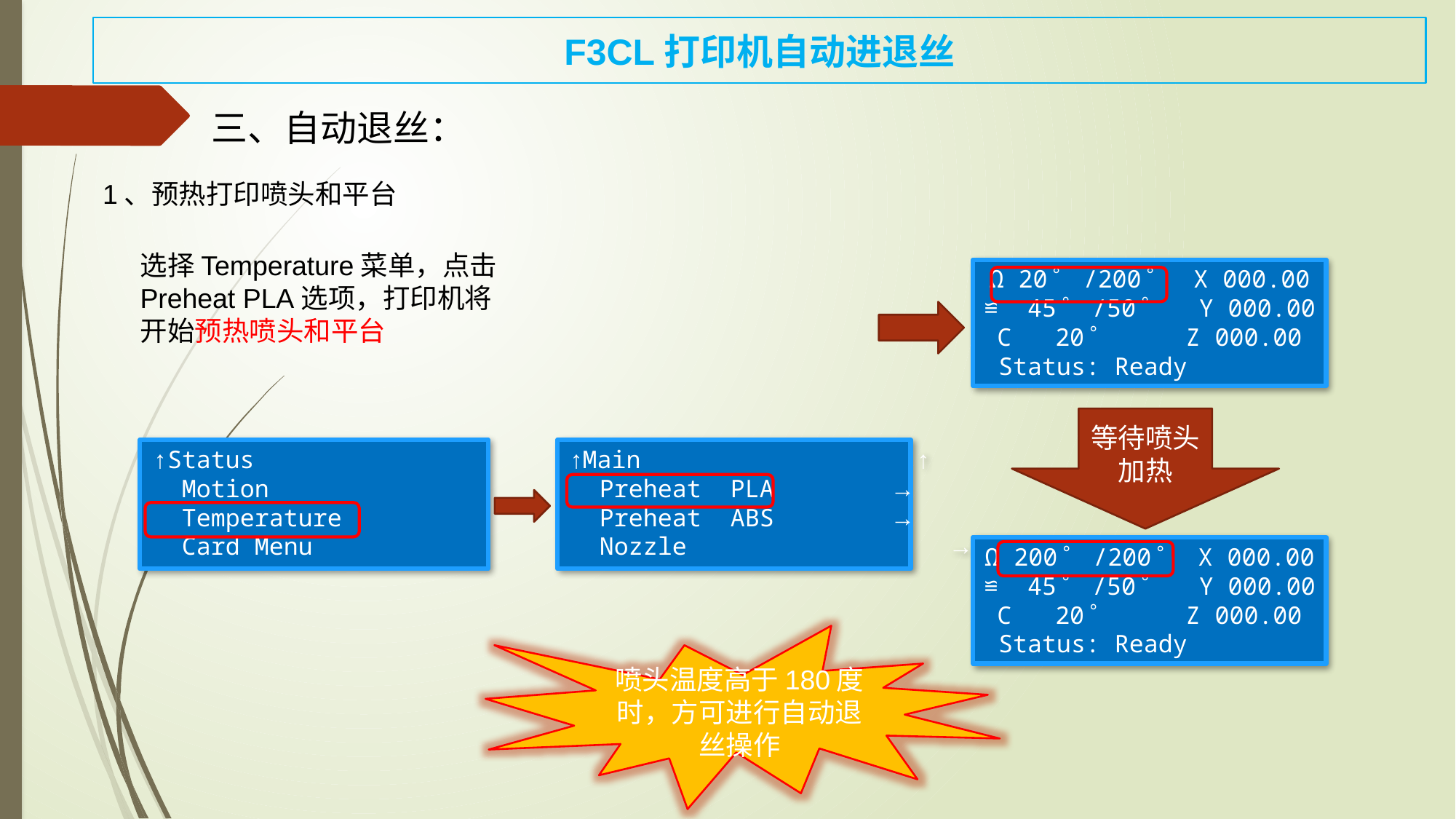

F3CL打印机自动进退丝
三、自动退丝：
1、预热打印喷头和平台
选择Temperature菜单，点击Preheat PLA选项，打印机将开始预热喷头和平台
Ω 20゜/200゜   X 000.00
≌  45゜/50゜     Y 000.00
C   20゜            Z 000.00
 Status: Ready

等待喷头加热
↑Status                          ↑
  Motion                         →
  Temperature                →
  Card Menu                   →

↑Main                   ↑
  Preheat  PLA        →
  Preheat  ABS        →
  Nozzle                  →

Ω 200゜/200゜  X 000.00
≌  45゜/50゜     Y 000.00
C   20゜            Z 000.00
 Status: Ready

喷头温度高于180度时，方可进行自动退丝操作